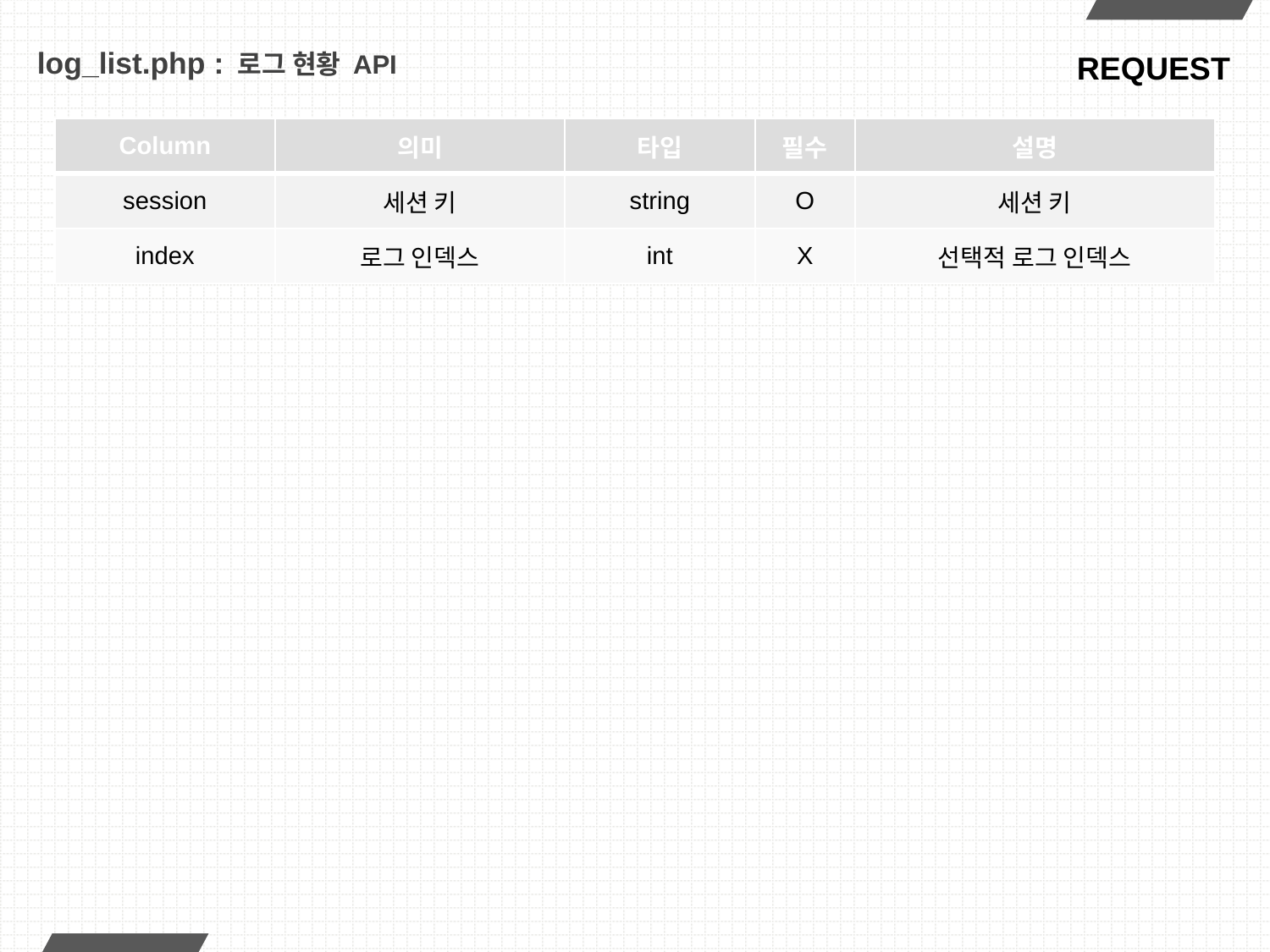

# log_list.php : 로그 현황 API
REQUEST
| Column | 의미 | 타입 | 필수 | 설명 |
| --- | --- | --- | --- | --- |
| session | 세션 키 | string | O | 세션 키 |
| index | 로그 인덱스 | int | X | 선택적 로그 인덱스 |